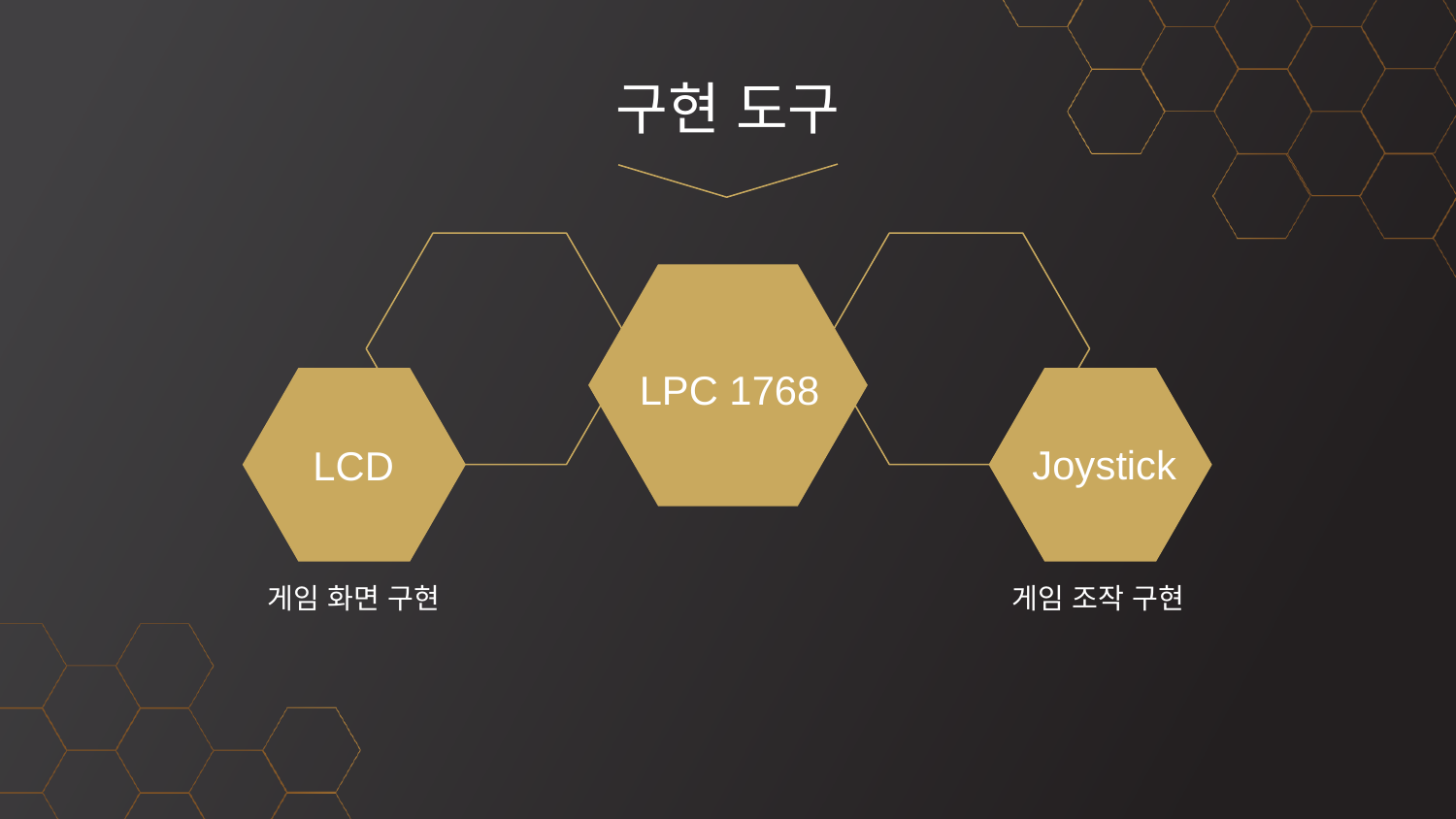

# 구현 도구

LPC 1768

LCD
Joystick
게임 화면 구현
게임 조작 구현